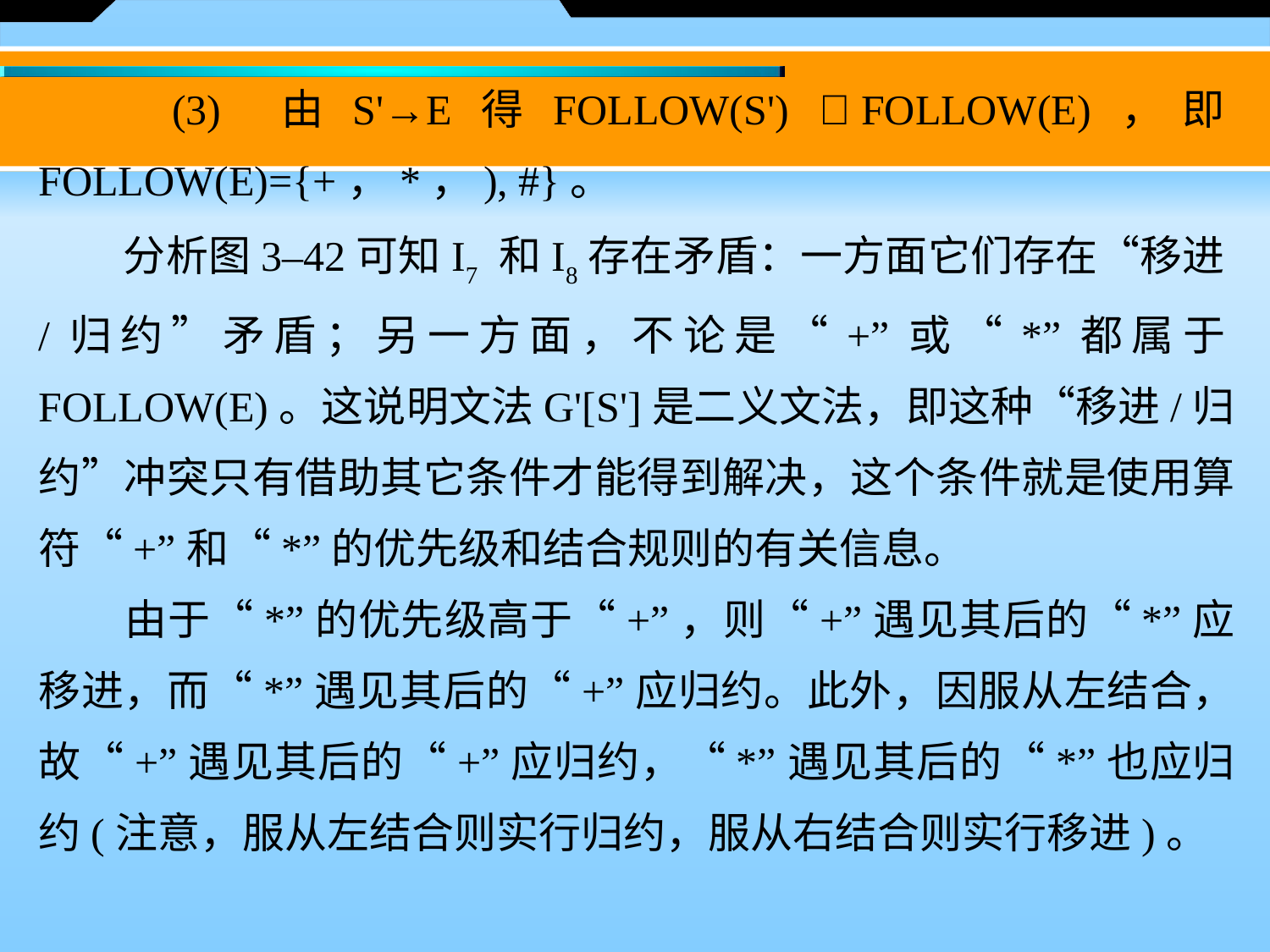

(3) 由S'→E得FOLLOW(S') ⊂ FOLLOW(E)，即FOLLOW(E)={+，*，), #}。
　　分析图3–42可知I7 和I8存在矛盾：一方面它们存在“移进/归约”矛盾；另一方面，不论是“+”或“*”都属于FOLLOW(E)。这说明文法G'[S']是二义文法，即这种“移进/归约”冲突只有借助其它条件才能得到解决，这个条件就是使用算符“+”和“*”的优先级和结合规则的有关信息。
　　由于“*”的优先级高于“+”，则“+”遇见其后的“*”应移进，而“*”遇见其后的“+”应归约。此外，因服从左结合，故“+”遇见其后的“+”应归约，“*”遇见其后的“*”也应归约(注意，服从左结合则实行归约，服从右结合则实行移进)。